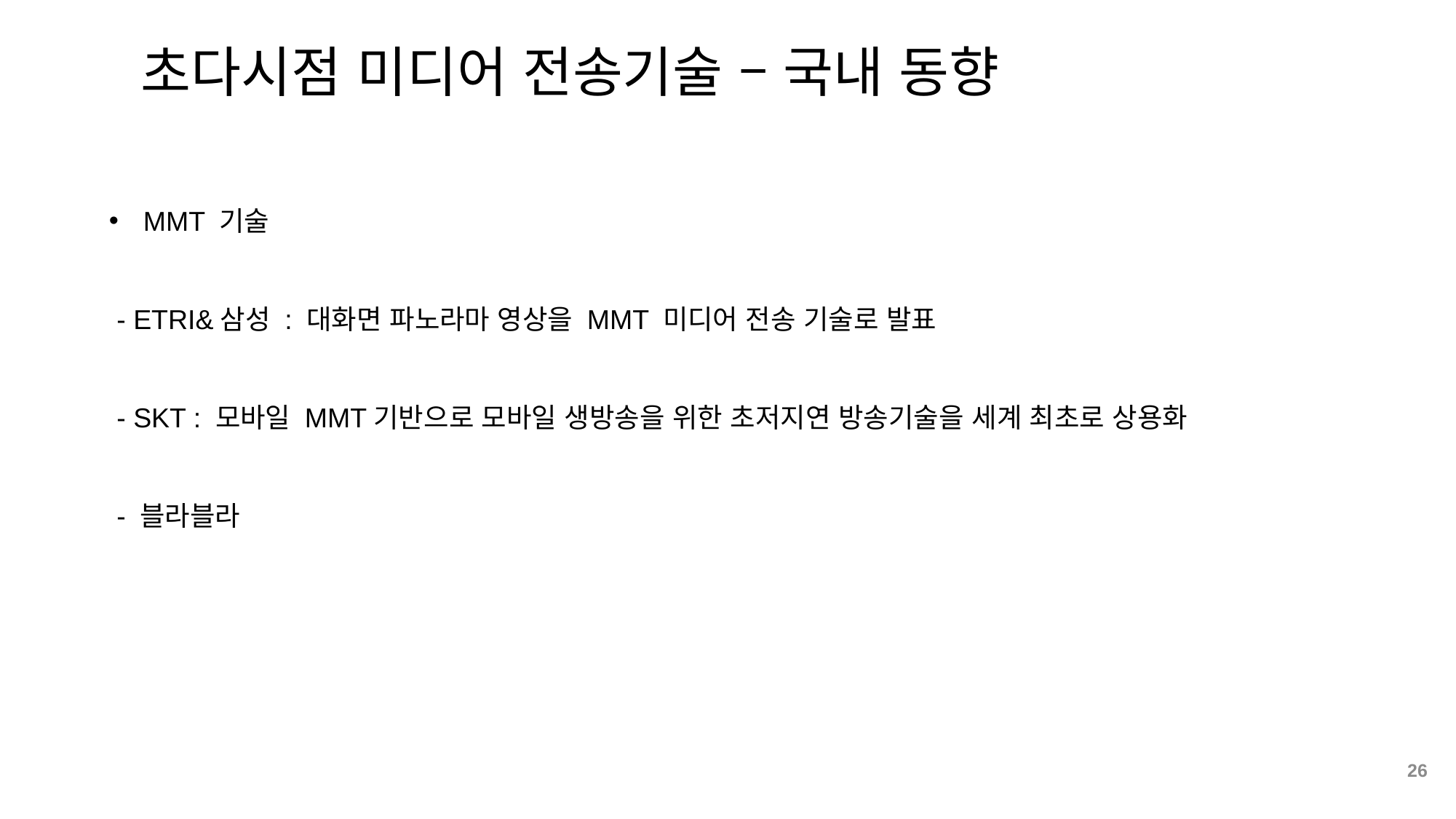

초다시점 미디어 전송기술 – 국내 동향
MMT 기술
 - ETRI&삼성 : 대화면 파노라마 영상을 MMT 미디어 전송 기술로 발표
 - SKT : 모바일 MMT기반으로 모바일 생방송을 위한 초저지연 방송기술을 세계 최초로 상용화
 - 블라블라
26